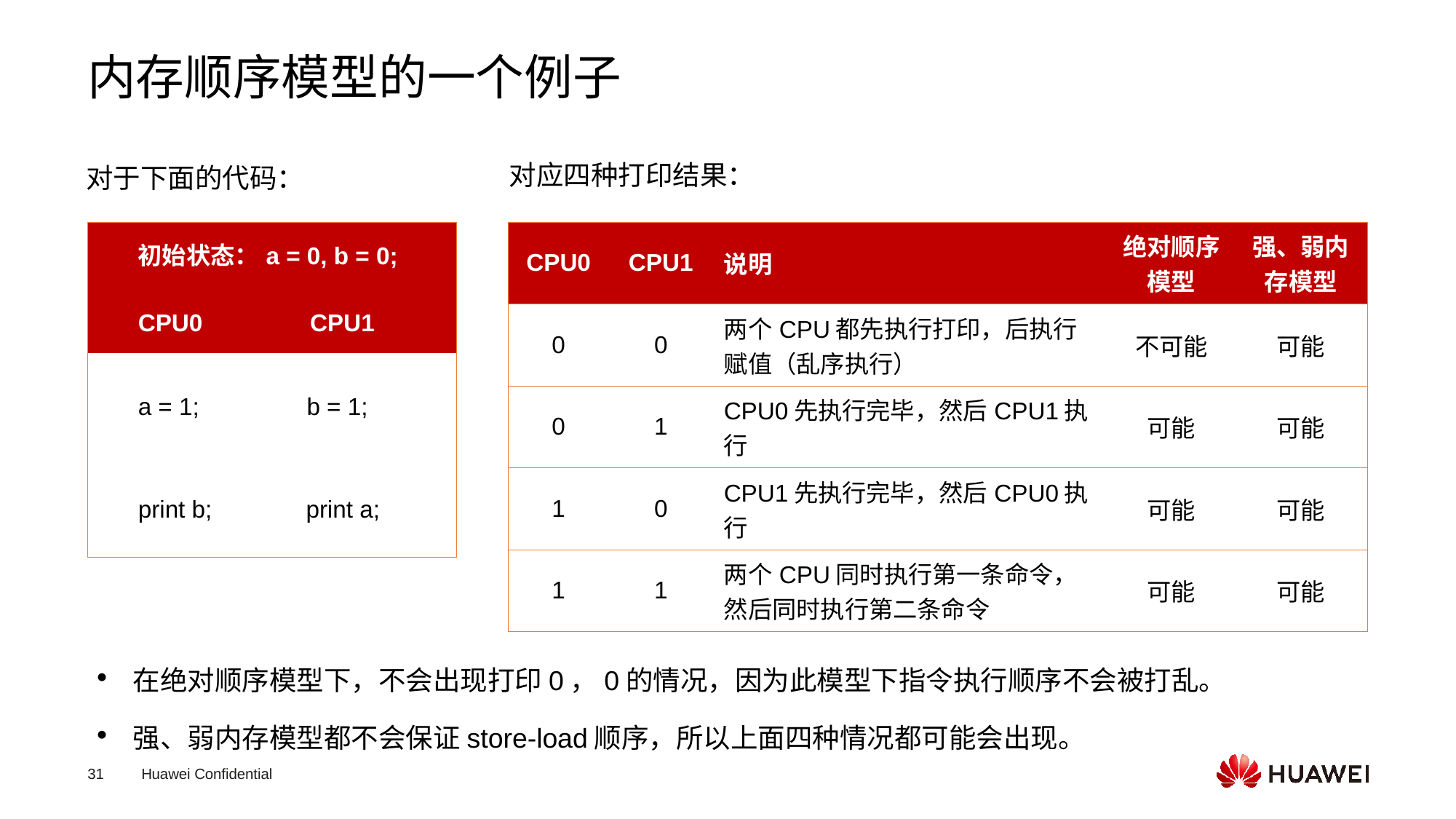

# 内存顺序模型的一个例子
对应四种打印结果：
对于下面的代码：
| CPU0 | CPU1 | 说明 | 绝对顺序模型 | 强、弱内存模型 |
| --- | --- | --- | --- | --- |
| 0 | 0 | 两个CPU都先执行打印，后执行赋值（乱序执行） | 不可能 | 可能 |
| 0 | 1 | CPU0先执行完毕，然后CPU1执行 | 可能 | 可能 |
| 1 | 0 | CPU1先执行完毕，然后CPU0执行 | 可能 | 可能 |
| 1 | 1 | 两个CPU同时执行第一条命令，然后同时执行第二条命令 | 可能 | 可能 |
| 初始状态：a = 0, b = 0; |
| --- |
| CPU0 CPU1 |
| a = 1; b = 1; |
| print b; print a; |
在绝对顺序模型下，不会出现打印0，0的情况，因为此模型下指令执行顺序不会被打乱。
强、弱内存模型都不会保证store-load顺序，所以上面四种情况都可能会出现。